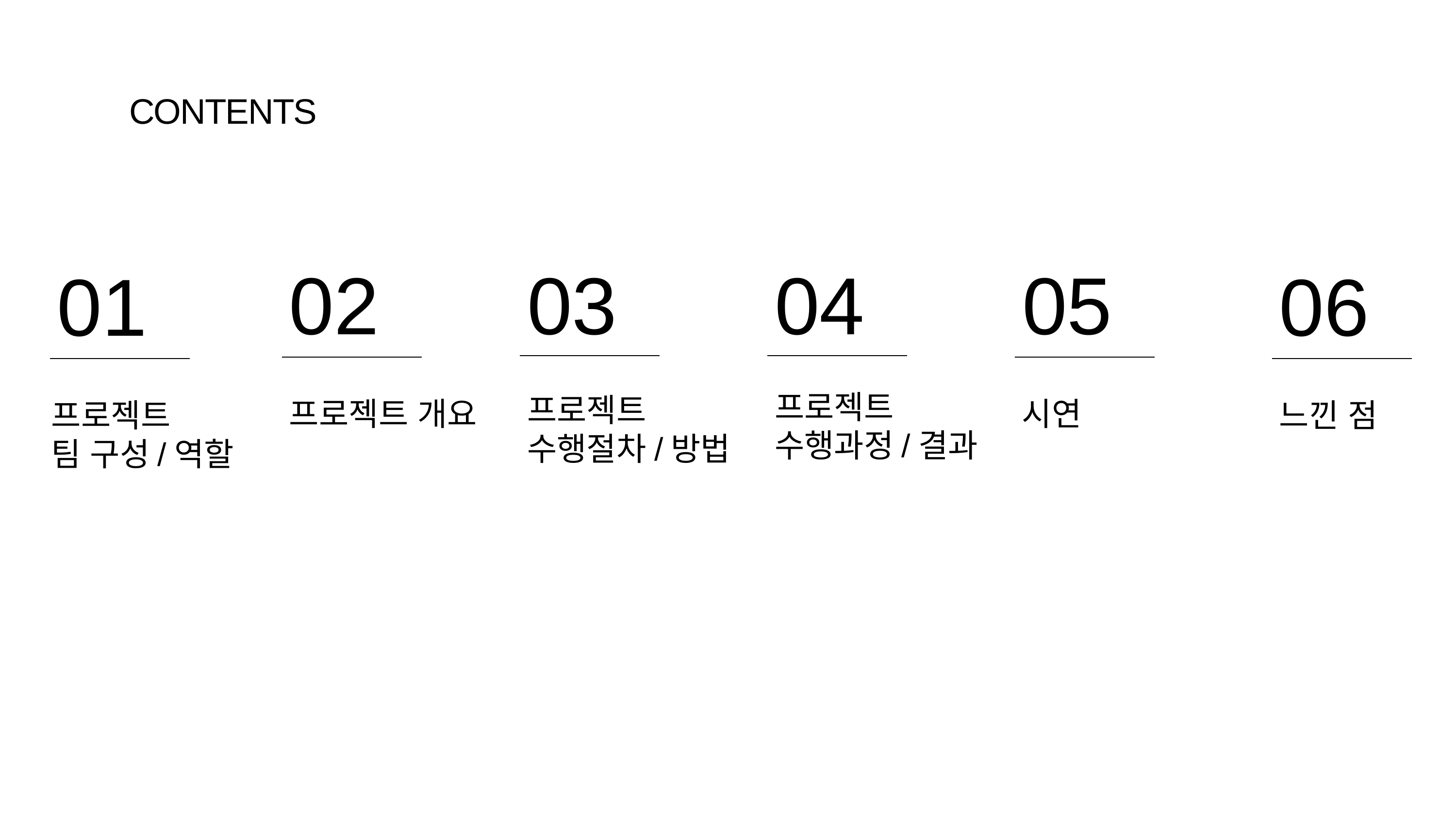

CONTENTS
02
프로젝트 개요
04
프로젝트
수행과정/결과
05
시연
03
프로젝트
수행절차/방법
01
프로젝트
팀 구성/역할
06
느낀 점